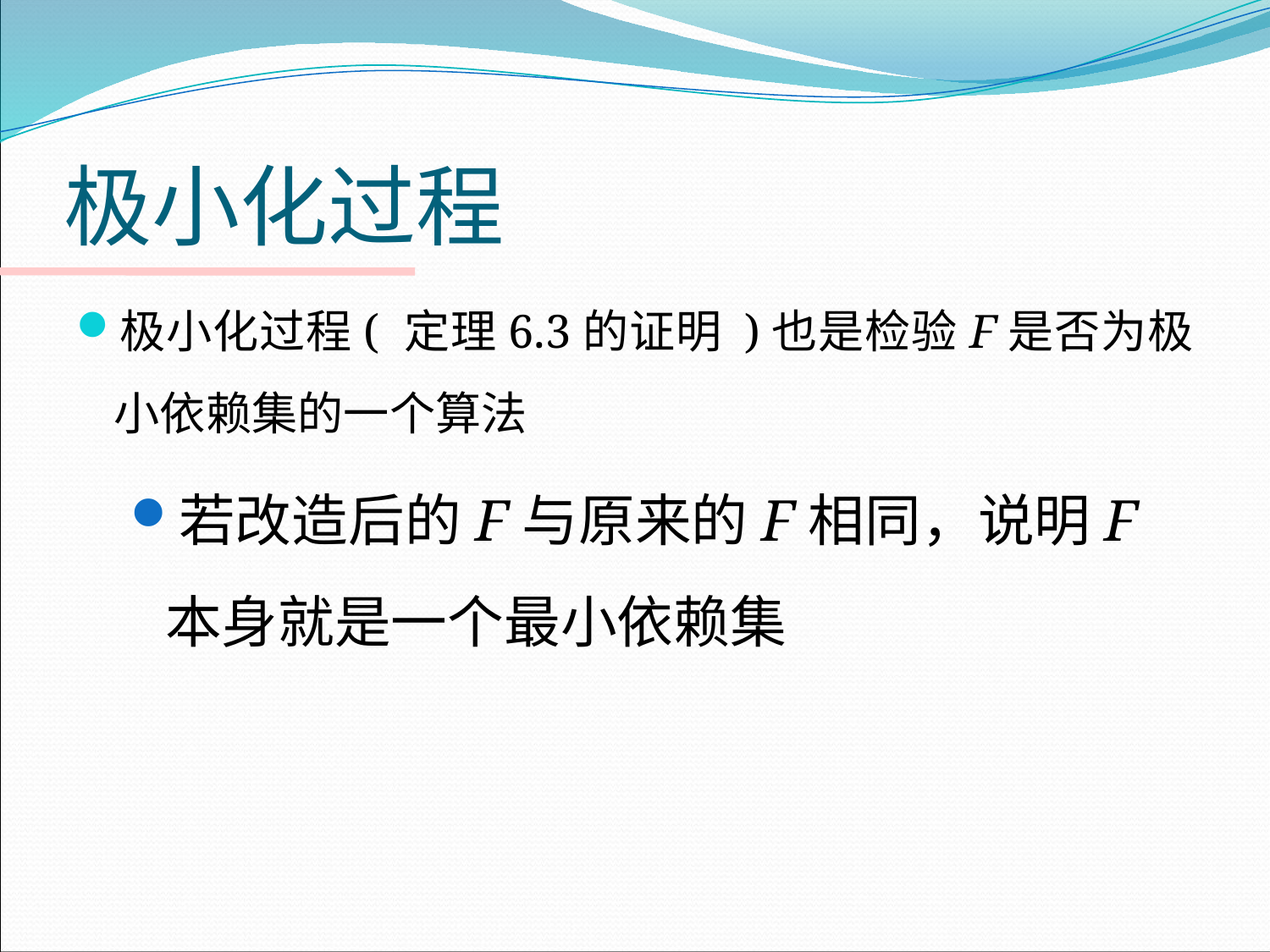

# 极小化过程
极小化过程( 定理6.3的证明 )也是检验F是否为极小依赖集的一个算法
若改造后的F与原来的F相同，说明F本身就是一个最小依赖集

621